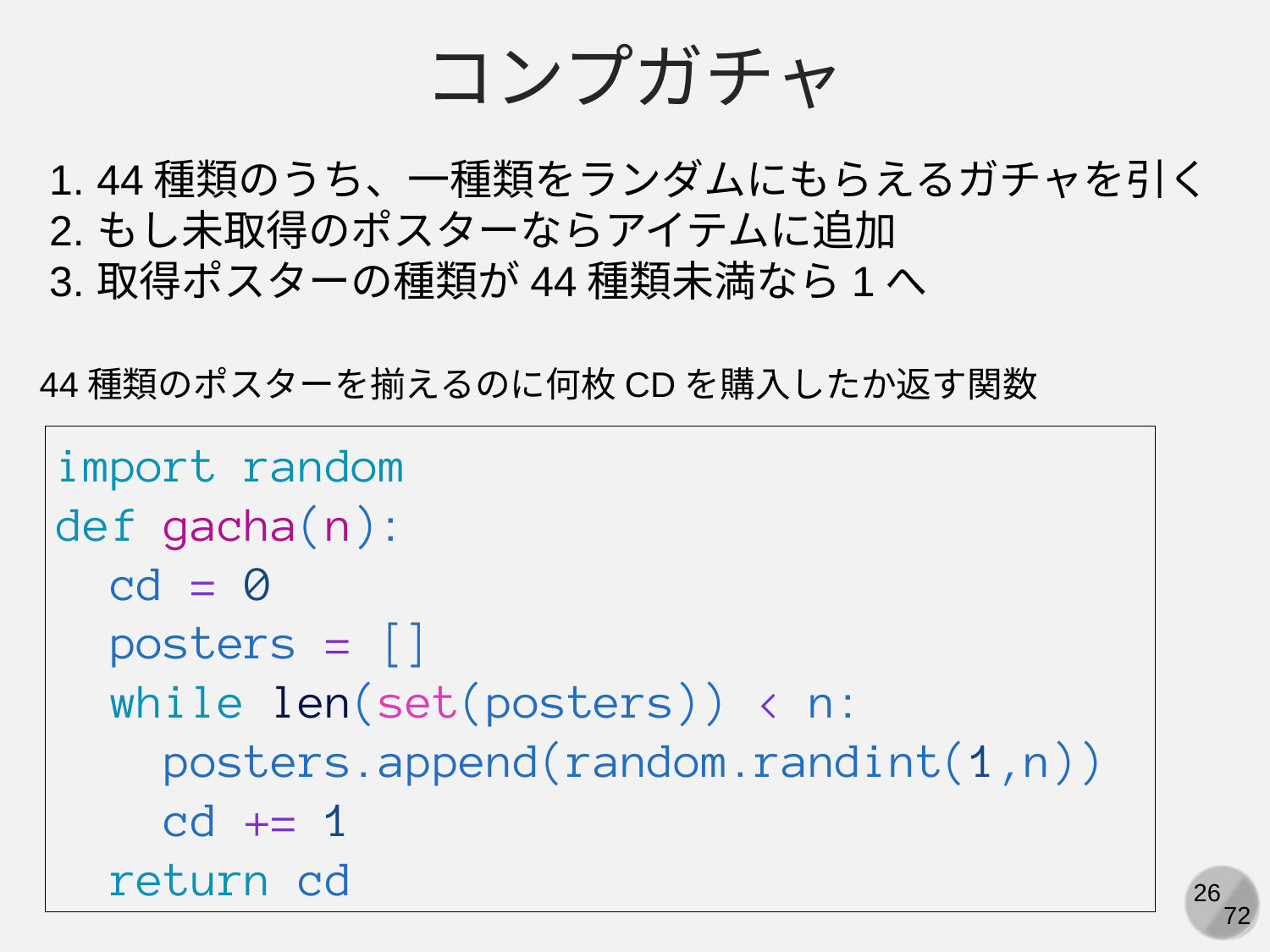

コンプガチャ
44種類のうち、一種類をランダムにもらえるガチャを引く
もし未取得のポスターならアイテムに追加
取得ポスターの種類が44種類未満なら1へ
44種類のポスターを揃えるのに何枚CDを購入したか返す関数
import random
def gacha(n):
  cd = 0
  posters = []
  while len(set(posters)) < n:
    posters.append(random.randint(1,n))
    cd += 1
  return cd